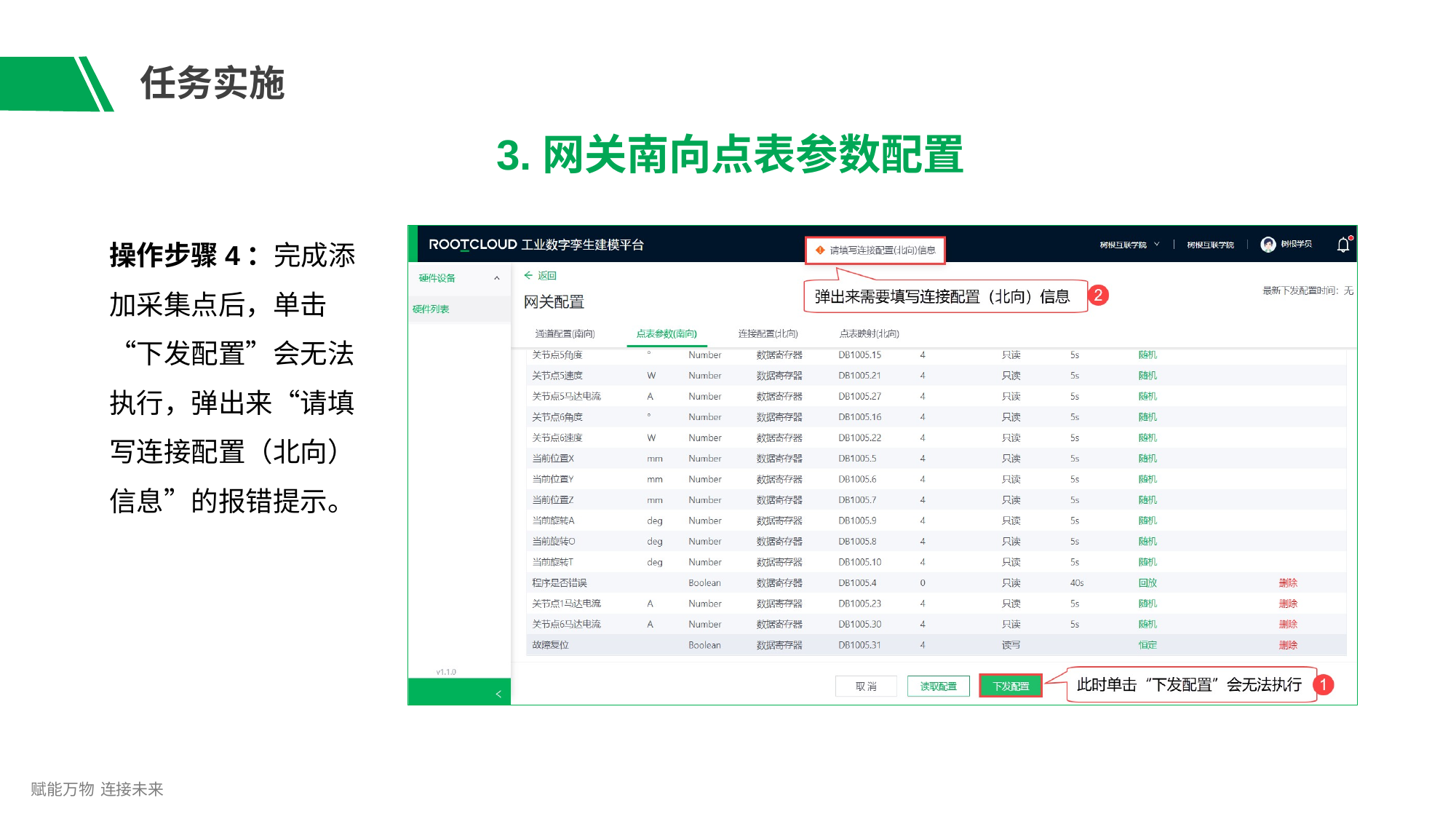

# 任务实施
3.网关南向点表参数配置
操作步骤4：完成添 加采集点后，单击 “下发配置”会无法 执行，弹出来“请填
写连接配置（北向） 信息”的报错提示。

赋能万物 连接未来